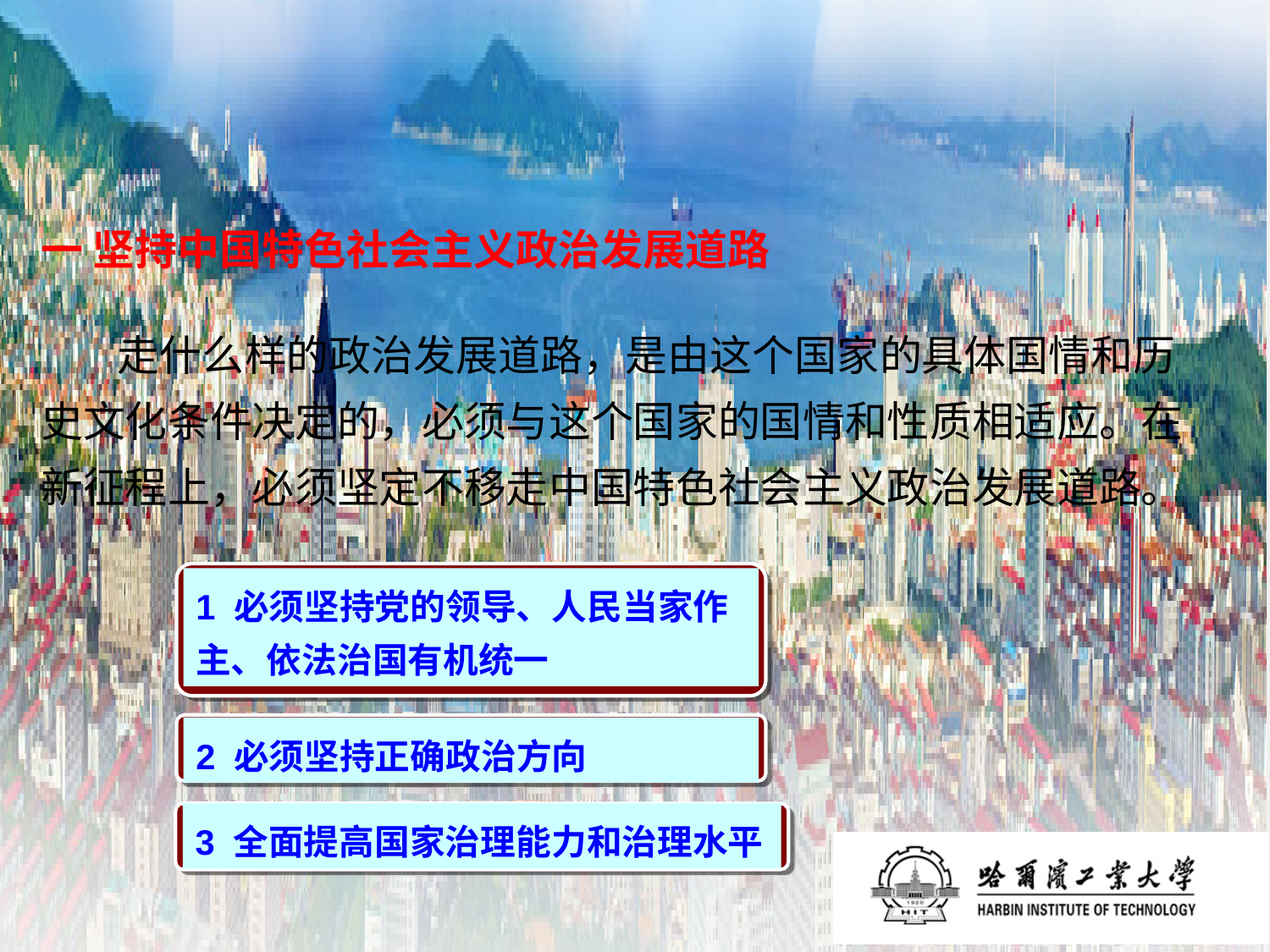

# 一 坚持中国特色社会主义政治发展道路
       走什么样的政治发展道路，是由这个国家的具体国情和历史文化条件决定的，必须与这个国家的国情和性质相适应。在新征程上，必须坚定不移走中国特色社会主义政治发展道路。

1 必须坚持党的领导、人民当家作主、依法治国有机统一

2 必须坚持正确政治方向

3 全面提高国家治理能力和治理水平